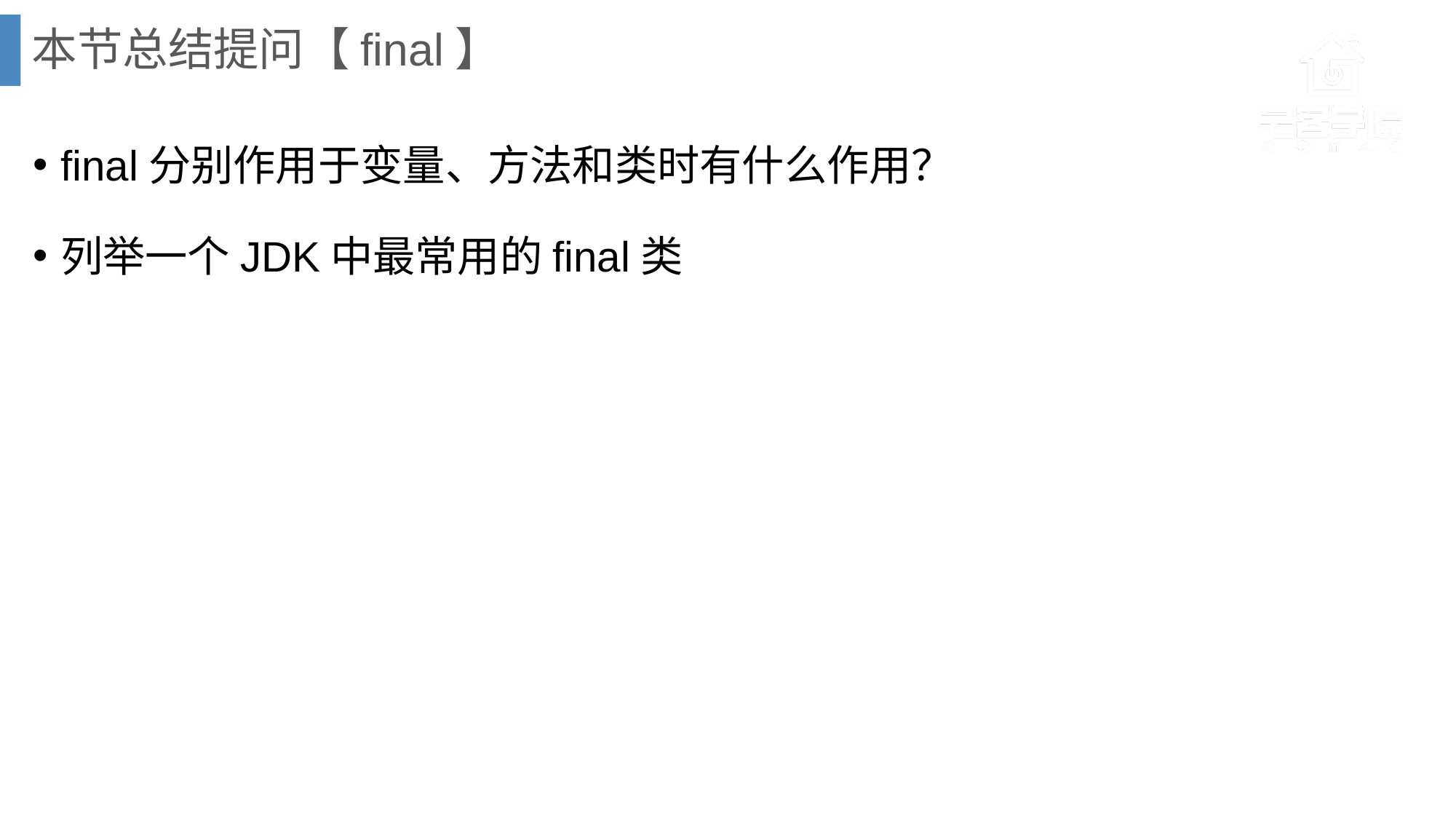

# 本节总结提问【final】
final分别作用于变量、方法和类时有什么作用？
列举一个JDK中最常用的final类